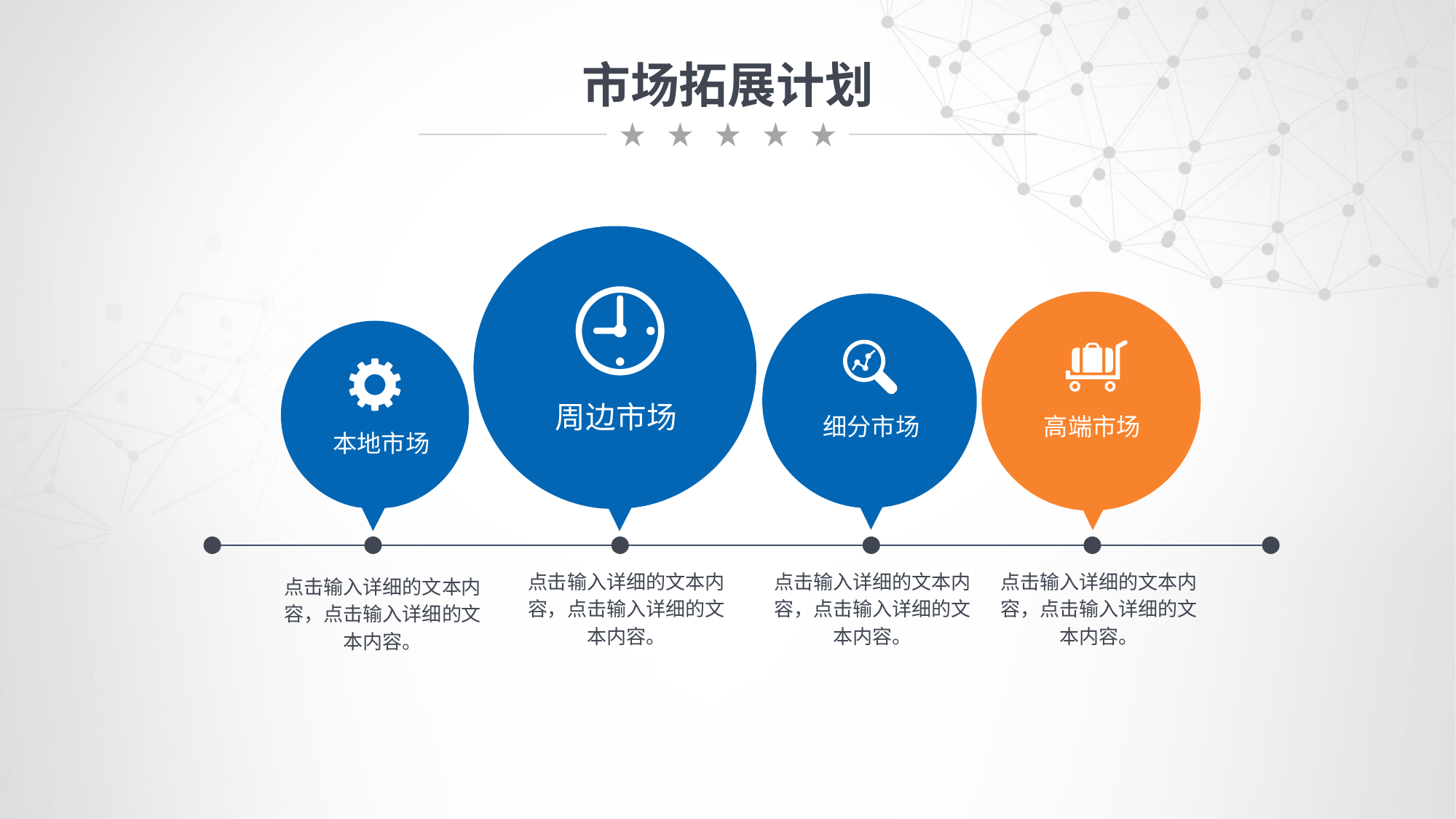

市场拓展计划

周边市场

高端市场

细分市场

本地市场

点击输入详细的文本内容，点击输入详细的文本内容。
点击输入详细的文本内容，点击输入详细的文本内容。
点击输入详细的文本内容，点击输入详细的文本内容。
点击输入详细的文本内容，点击输入详细的文本内容。